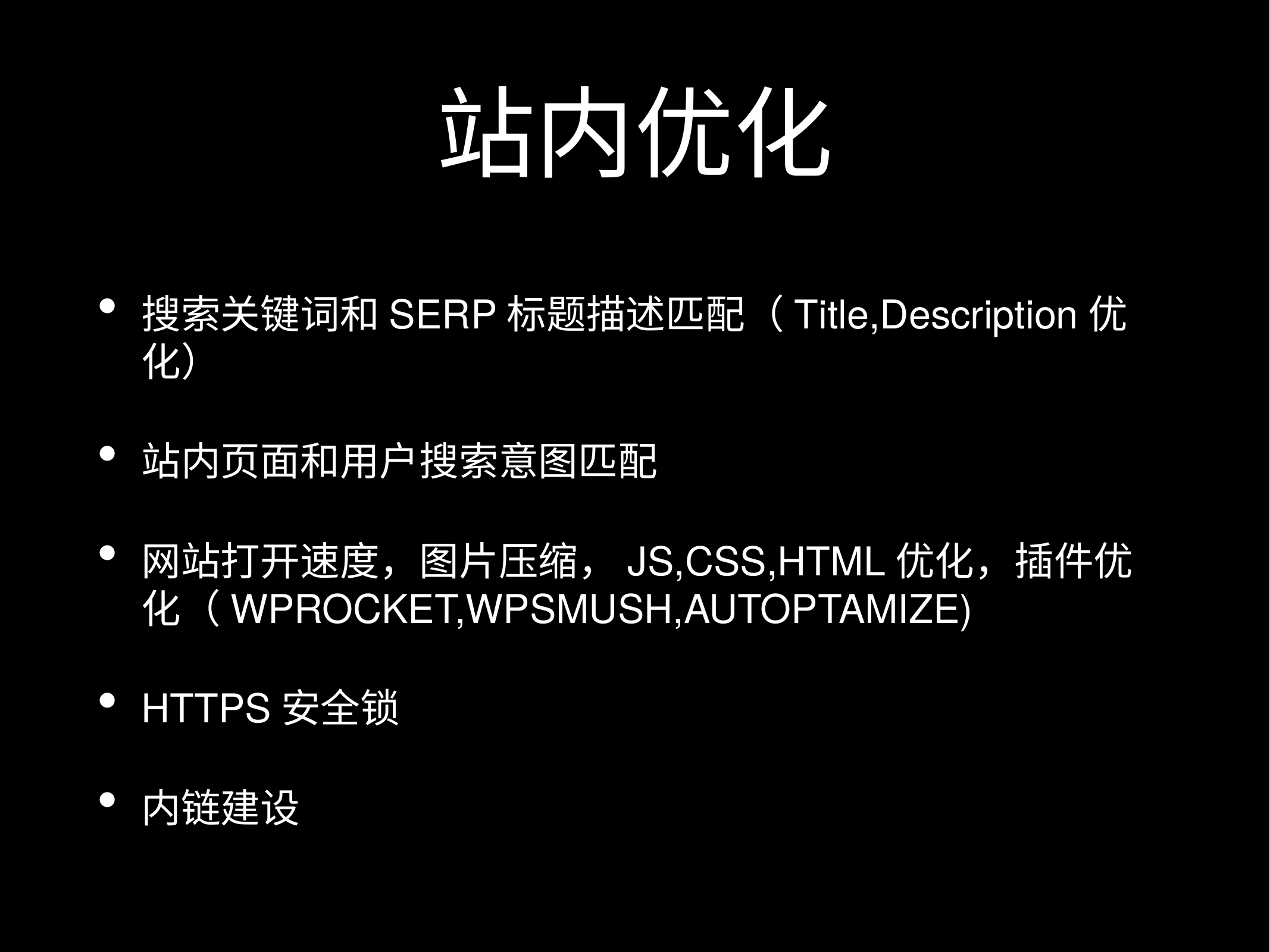

# 站内优化
搜索关键词和SERP标题描述匹配（Title,Description优化）
站内页面和用户搜索意图匹配
网站打开速度，图片压缩，JS,CSS,HTML优化，插件优化（WPROCKET,WPSMUSH,AUTOPTAMIZE)
HTTPS安全锁
内链建设